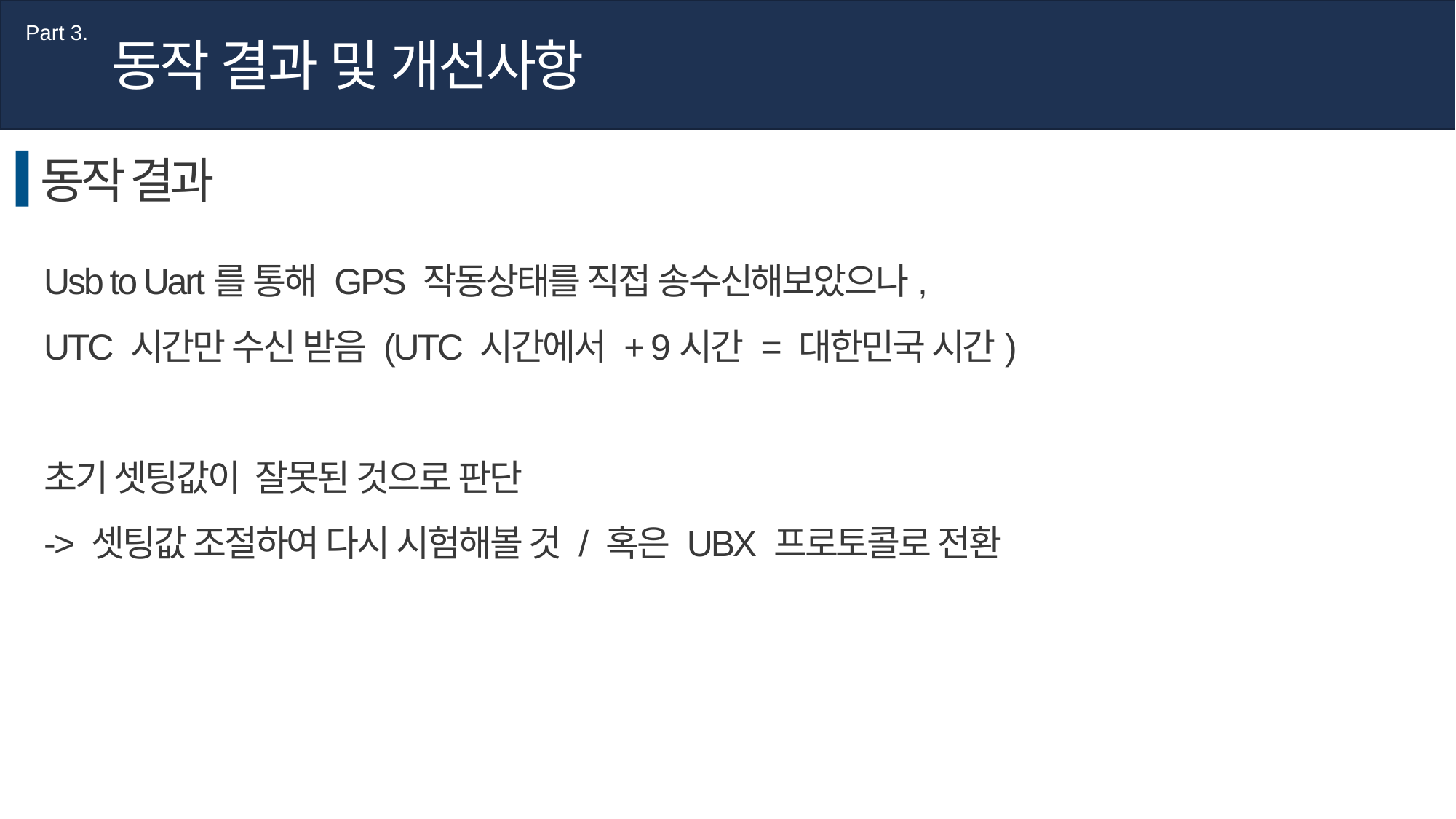

Part 3.
동작 결과 및 개선사항
동작 결과

Usb to Uart를 통해 GPS 작동상태를 직접 송수신해보았으나,
UTC 시간만 수신 받음 (UTC 시간에서 + 9시간 = 대한민국 시간)

초기 셋팅값이  잘못된 것으로 판단
-> 셋팅값 조절하여 다시 시험해볼 것 / 혹은 UBX 프로토콜로 전환